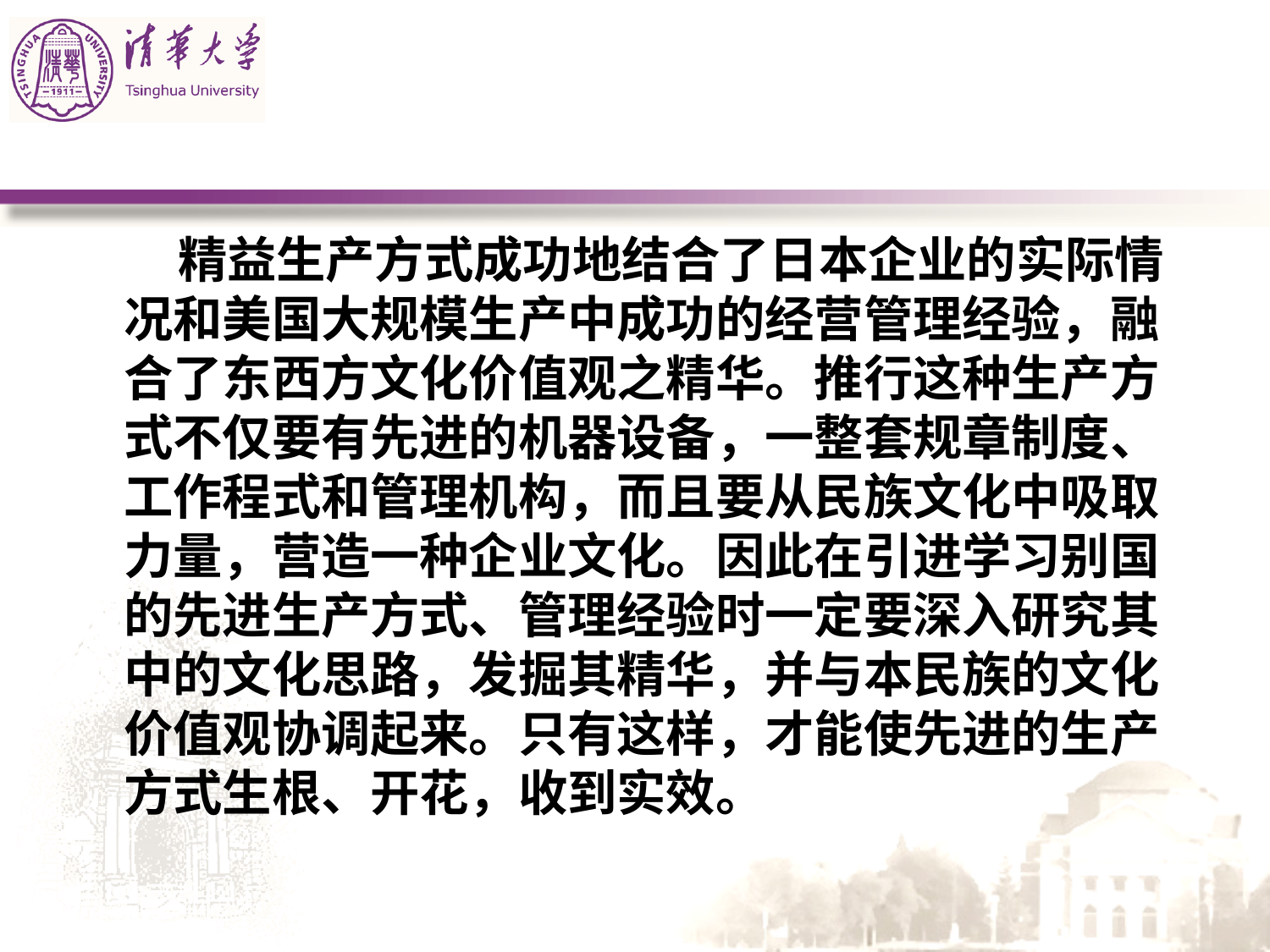

#
        精益生产方式成功地结合了日本企业的实际情况和美国大规模生产中成功的经营管理经验，融合了东西方文化价值观之精华。推行这种生产方式不仅要有先进的机器设备，一整套规章制度、工作程式和管理机构，而且要从民族文化中吸取力量，营造一种企业文化。因此在引进学习别国的先进生产方式、管理经验时一定要深入研究其中的文化思路，发掘其精华，并与本民族的文化价值观协调起来。只有这样，才能使先进的生产方式生根、开花，收到实效。